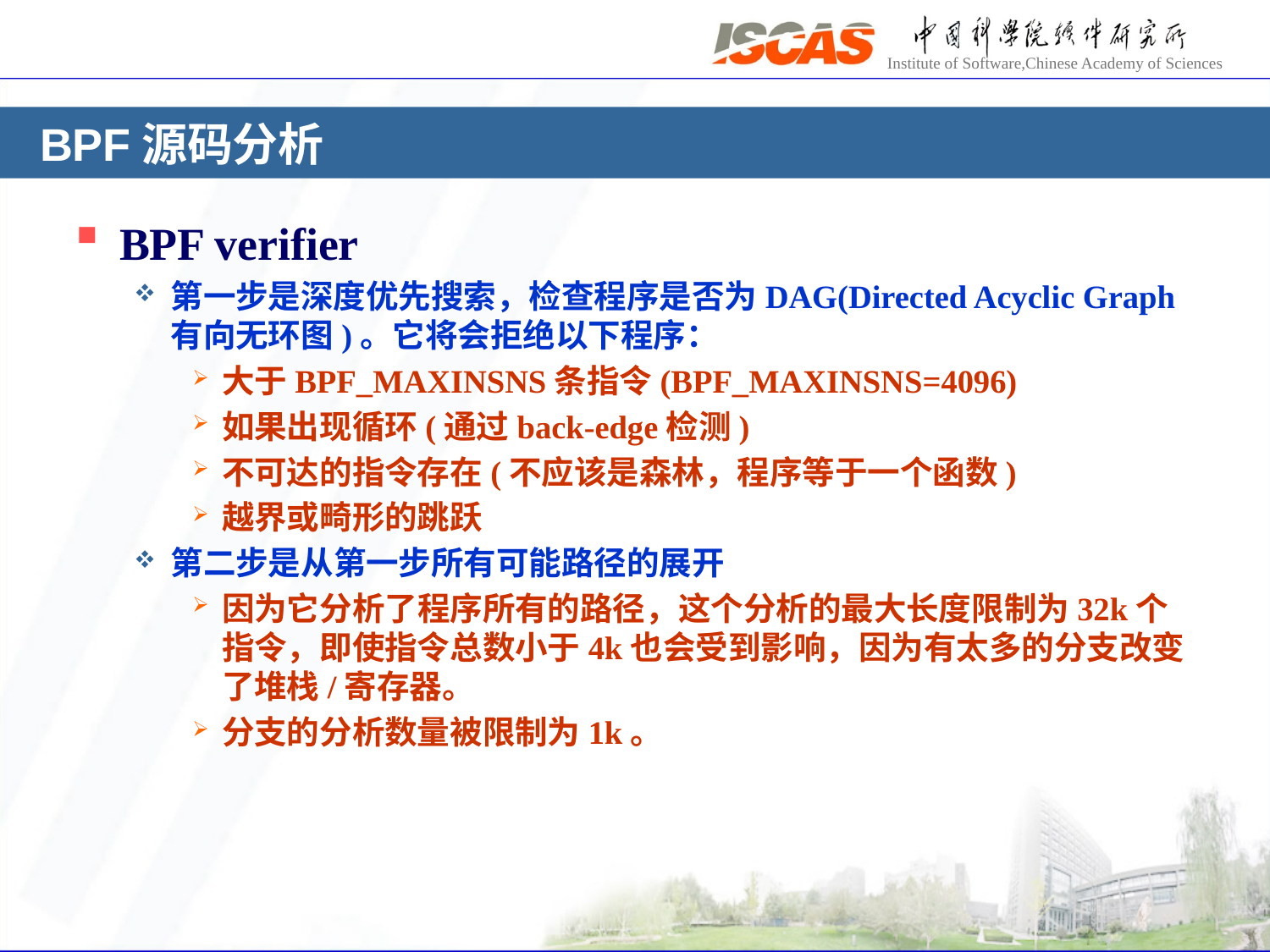

# BPF源码分析
BPF verifier
第一步是深度优先搜索，检查程序是否为DAG(Directed Acyclic Graph 有向无环图)。它将会拒绝以下程序：
大于BPF_MAXINSNS条指令(BPF_MAXINSNS=4096)
如果出现循环(通过back-edge检测)
不可达的指令存在(不应该是森林，程序等于一个函数)
越界或畸形的跳跃
第二步是从第一步所有可能路径的展开
因为它分析了程序所有的路径，这个分析的最大长度限制为32k个指令，即使指令总数小于4k也会受到影响，因为有太多的分支改变了堆栈/寄存器。
分支的分析数量被限制为1k。